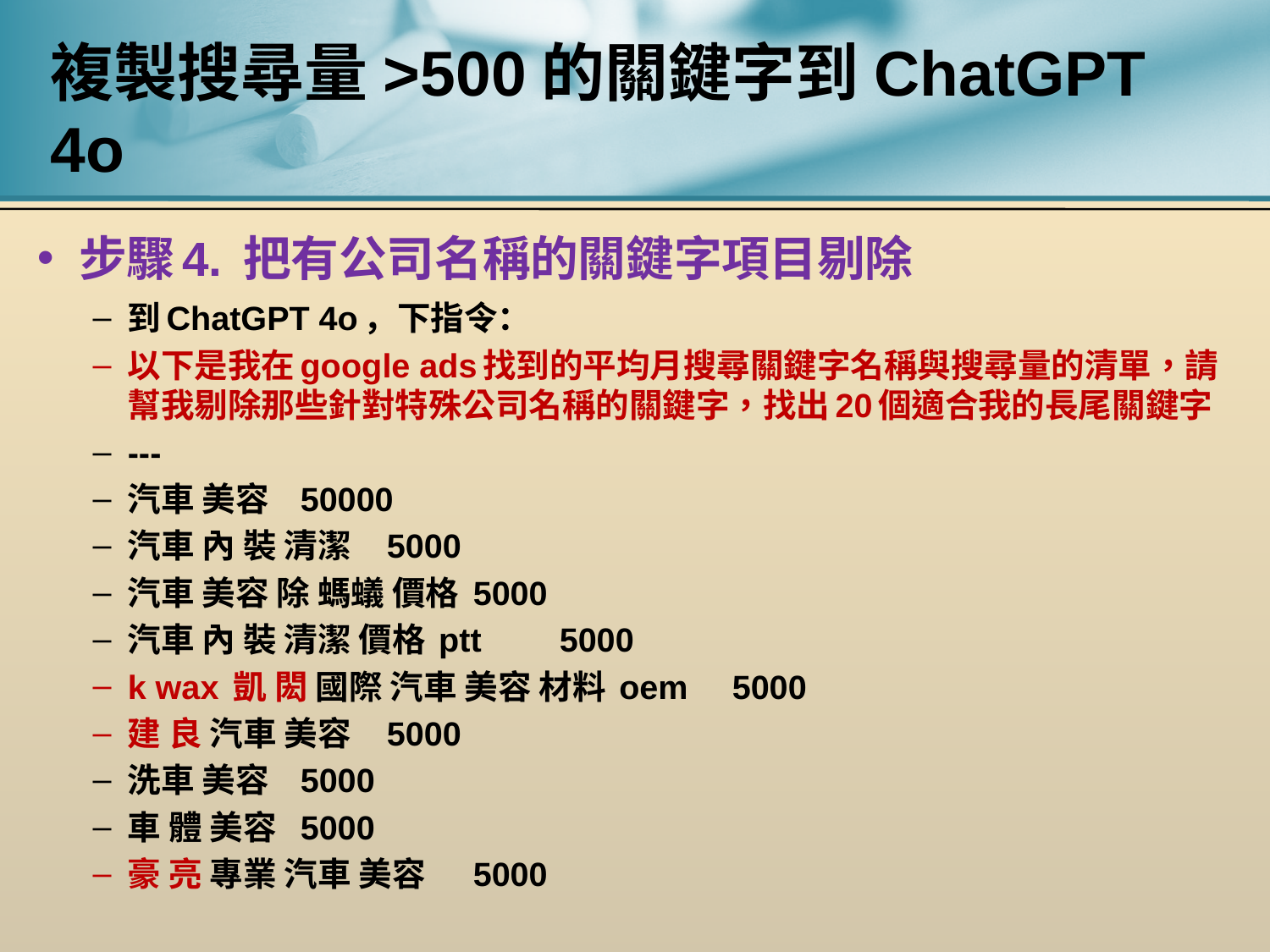

# 複製搜尋量>500的關鍵字到ChatGPT 4o
步驟4. 把有公司名稱的關鍵字項目剔除
到ChatGPT 4o，下指令：
以下是我在google ads找到的平均月搜尋關鍵字名稱與搜尋量的清單，請幫我剔除那些針對特殊公司名稱的關鍵字，找出20個適合我的長尾關鍵字
---
汽車 美容	50000
汽車 內 裝 清潔	5000
汽車 美容 除 螞蟻 價格	5000
汽車 內 裝 清潔 價格 ptt	5000
k wax 凱 閎 國際 汽車 美容 材料 oem	5000
建 良 汽車 美容	5000
洗車 美容	5000
車 體 美容	5000
豪 亮 專業 汽車 美容	5000